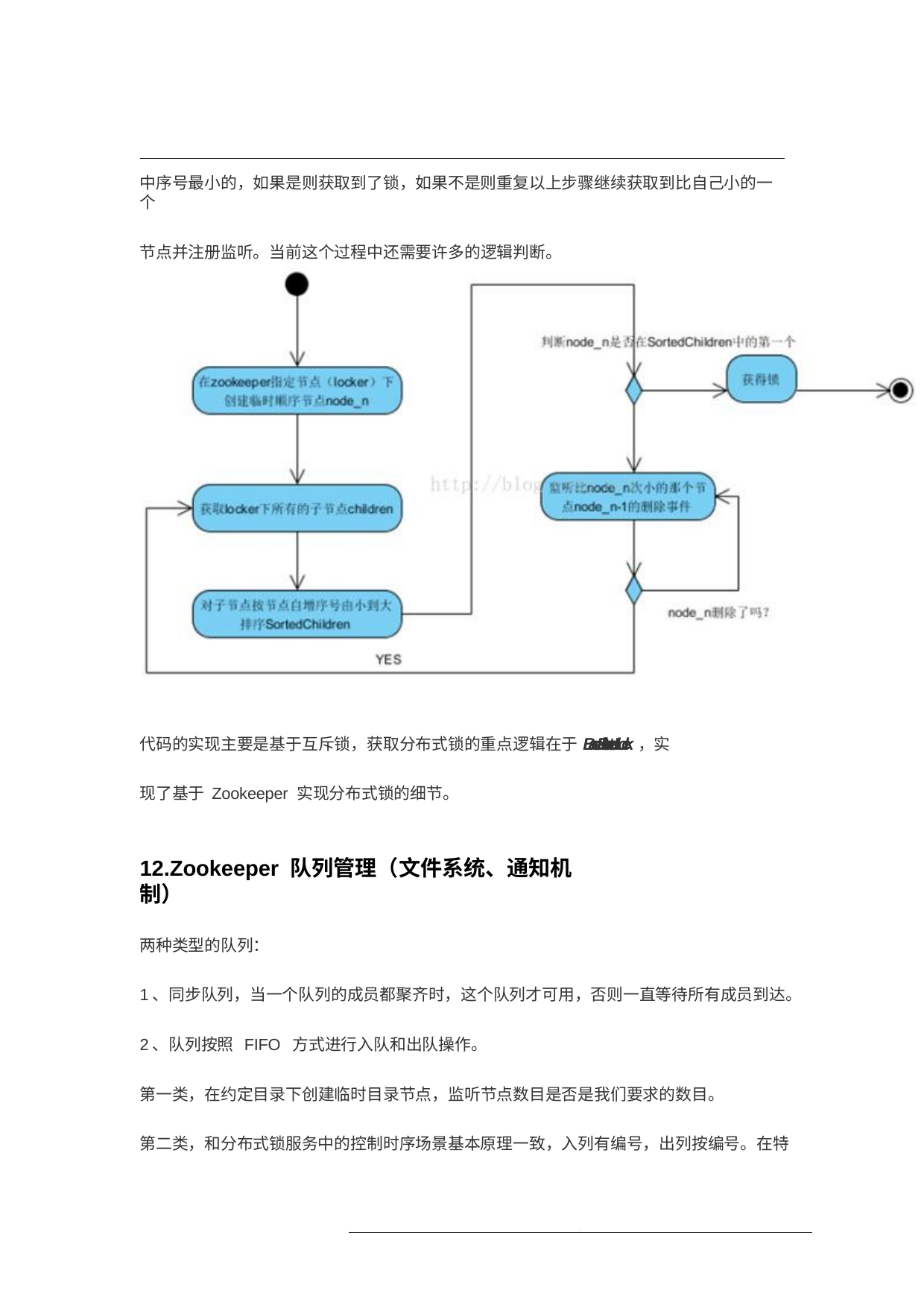

中序号最小的，如果是则获取到了锁，如果不是则重复以上步骤继续获取到比自己小的一个

节点并注册监听。当前这个过程中还需要许多的逻辑判断。

代码的实现主要是基于互斥锁，获取分布式锁的重点逻辑在于BaseDistributedLock，实

现了基于 Zookeeper 实现分布式锁的细节。
12.Zookeeper 队列管理（文件系统、通知机制）
两种类型的队列：

1、同步队列，当一个队列的成员都聚齐时，这个队列才可用，否则一直等待所有成员到达。

2、队列按照 FIFO 方式进行入队和出队操作。

第一类，在约定目录下创建临时目录节点，监听节点数目是否是我们要求的数目。

第二类，和分布式锁服务中的控制时序场景基本原理一致，入列有编号，出列按编号。在特